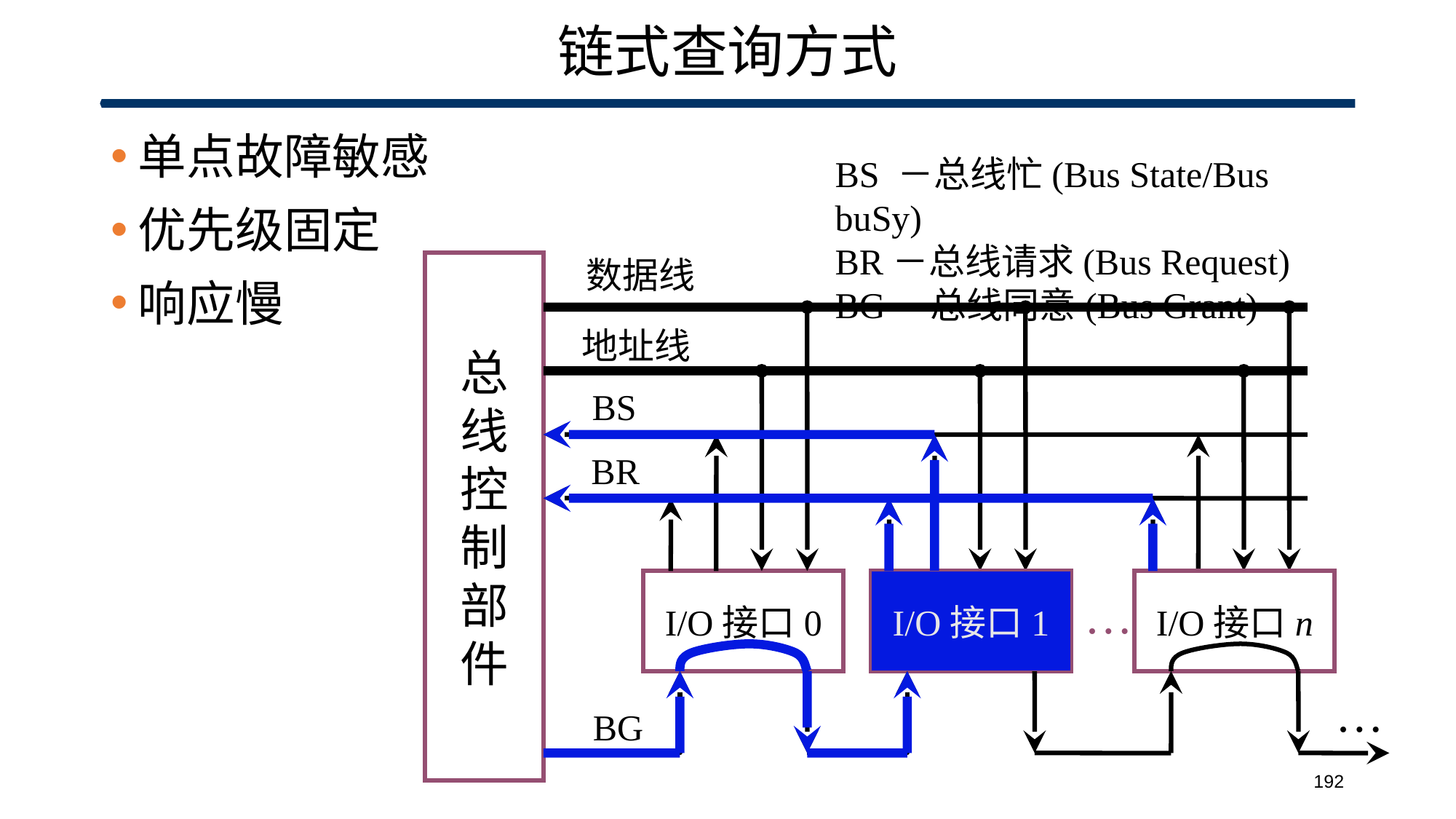

# 链式查询方式
单点故障敏感
优先级固定
响应慢
BS －总线忙(Bus State/Bus buSy)
BR－总线请求(Bus Request)
BG－总线同意(Bus Grant)
数据线
地址线
总
线
控
制
部
件

BS

BR

I/O接口0
I/O接口1
I/O接口n
…

…
BG

I/O接口1

192